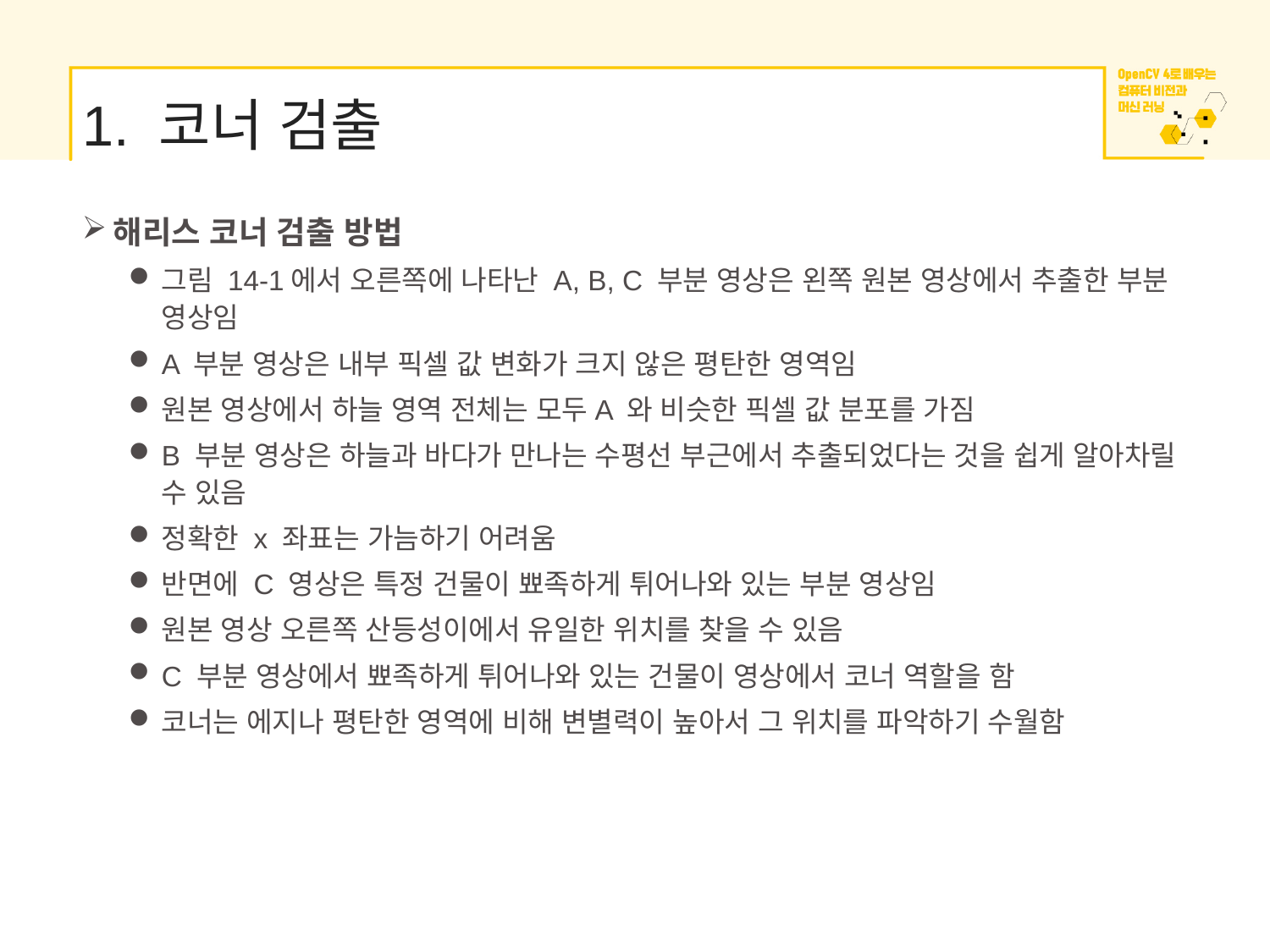

# 1. 코너 검출
해리스 코너 검출 방법
그림 14-1에서 오른쪽에 나타난 A, B, C 부분 영상은 왼쪽 원본 영상에서 추출한 부분 영상임
A 부분 영상은 내부 픽셀 값 변화가 크지 않은 평탄한 영역임
원본 영상에서 하늘 영역 전체는 모두A 와 비슷한 픽셀 값 분포를 가짐
B 부분 영상은 하늘과 바다가 만나는 수평선 부근에서 추출되었다는 것을 쉽게 알아차릴 수 있음
정확한 x 좌표는 가늠하기 어려움
반면에 C 영상은 특정 건물이 뾰족하게 튀어나와 있는 부분 영상임
원본 영상 오른쪽 산등성이에서 유일한 위치를 찾을 수 있음
C 부분 영상에서 뾰족하게 튀어나와 있는 건물이 영상에서 코너 역할을 함
코너는 에지나 평탄한 영역에 비해 변별력이 높아서 그 위치를 파악하기 수월함